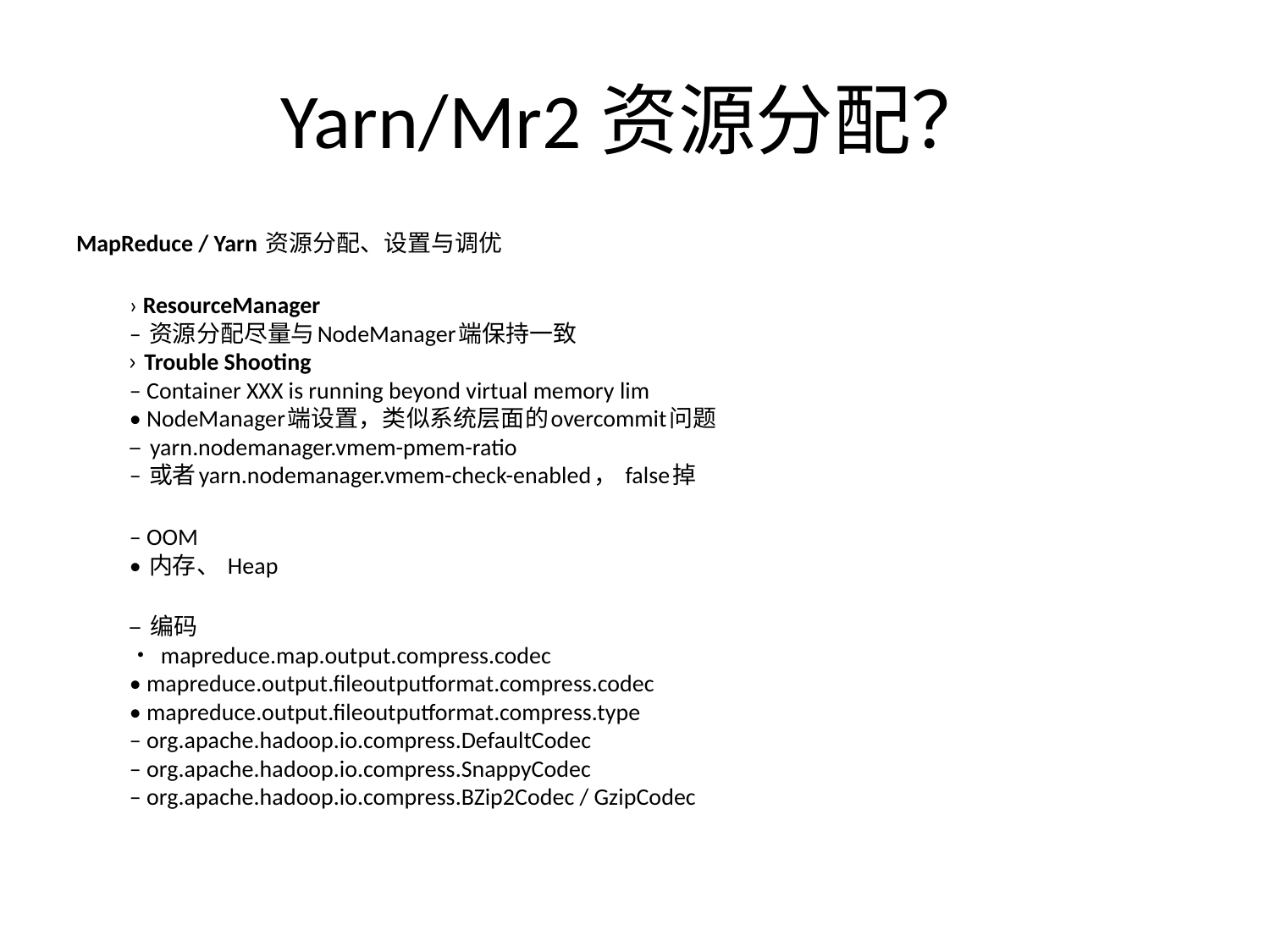

# Yarn/Mr2资源分配？
MapReduce / Yarn 资源分配、设置与调优
	› ResourceManager
		– 资源分配尽量与NodeManager端保持一致
	› Trouble Shooting
		– Container XXX is running beyond virtual memory lim
			• NodeManager端设置，类似系统层面的overcommit问题
				– yarn.nodemanager.vmem-pmem-ratio
				– 或者yarn.nodemanager.vmem-check-enabled， false掉
		– OOM
			• 内存、 Heap
		– 编码
		• mapreduce.map.output.compress.codec
		• mapreduce.output.fileoutputformat.compress.codec
		• mapreduce.output.fileoutputformat.compress.type
			– org.apache.hadoop.io.compress.DefaultCodec
			– org.apache.hadoop.io.compress.SnappyCodec
			– org.apache.hadoop.io.compress.BZip2Codec / GzipCodec